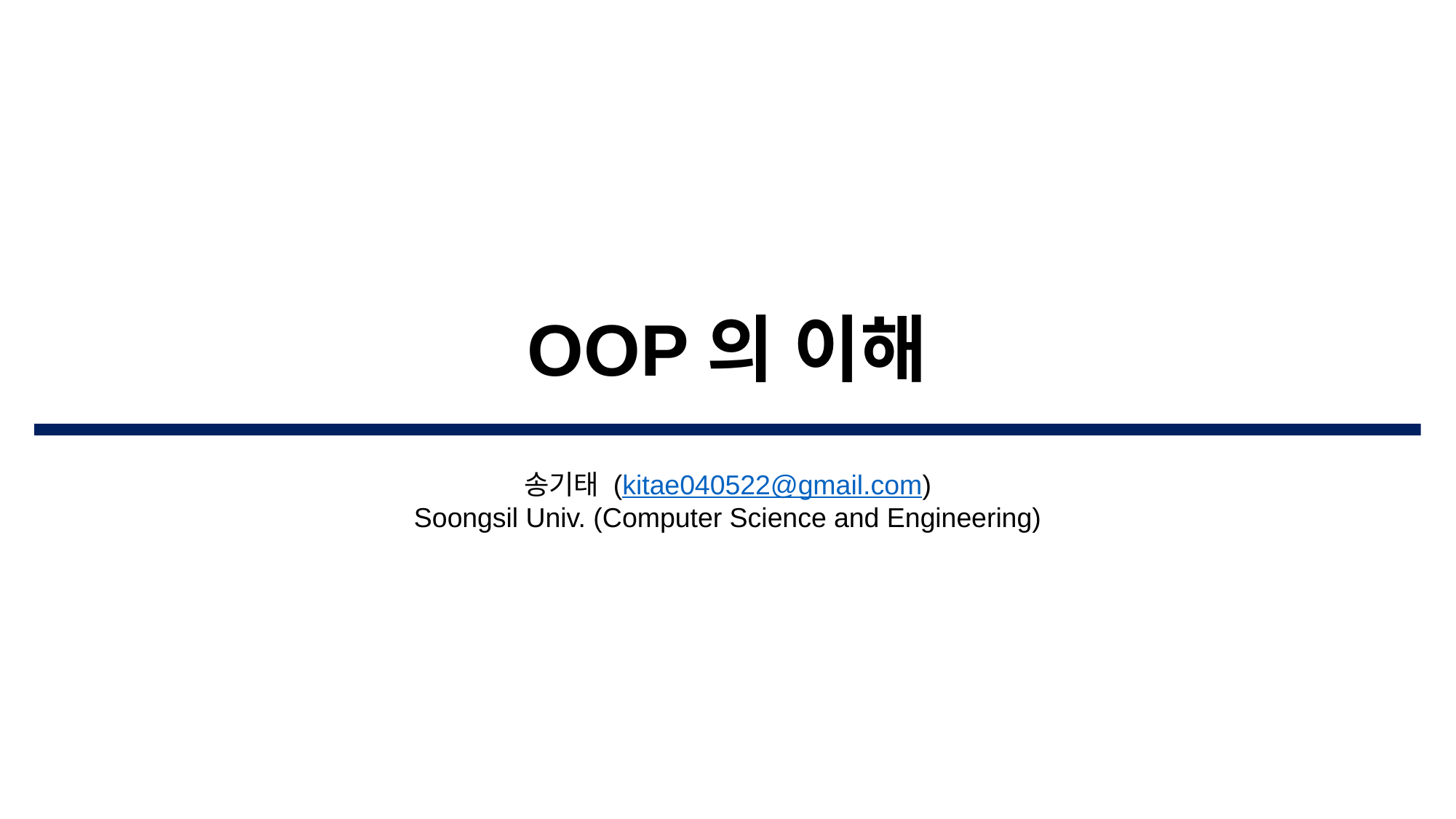

# OOP의 이해

송기태 (kitae040522@gmail.com)
Soongsil Univ. (Computer Science and Engineering)​